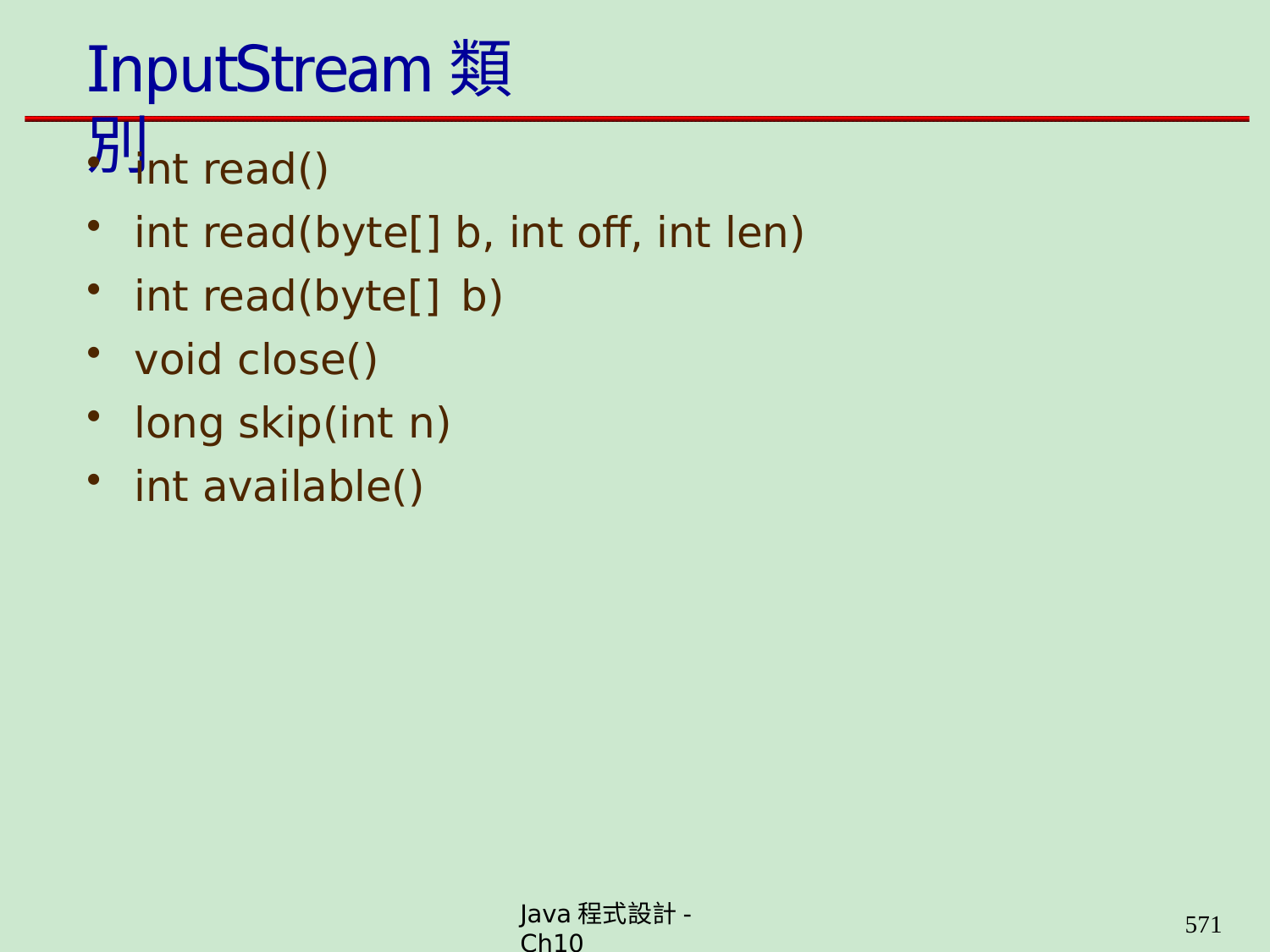

# InputStream類別
int read()
int read(byte[] b, int off, int len)
int read(byte[] b)
void close()
long skip(int n)
int available()
Java程式設計-Ch10
571